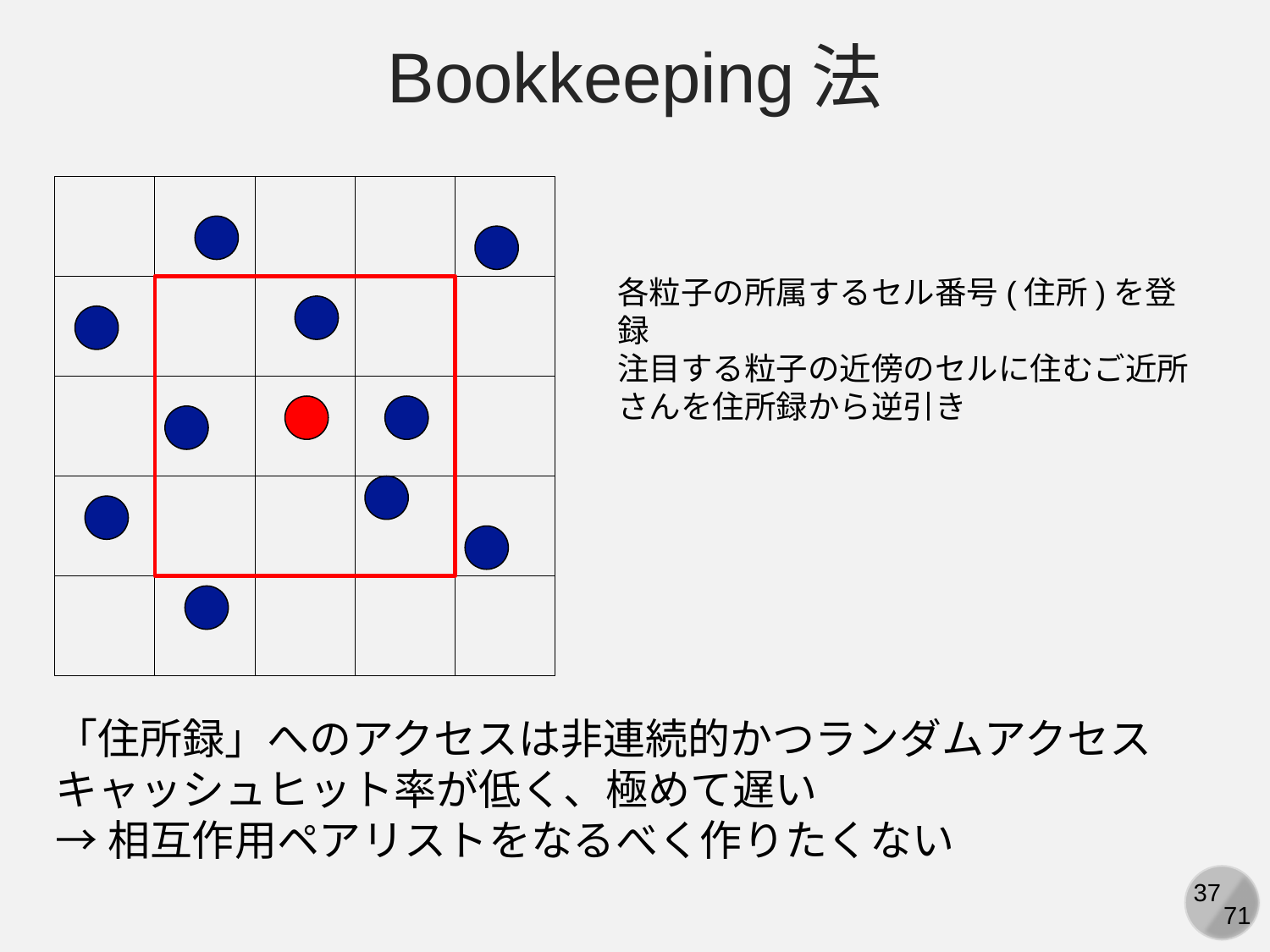

Bookkeeping法

各粒子の所属するセル番号(住所)を登録
注目する粒子の近傍のセルに住むご近所さんを住所録から逆引き

「住所録」へのアクセスは非連続的かつランダムアクセス
キャッシュヒット率が低く、極めて遅い
→相互作用ペアリストをなるべく作りたくない